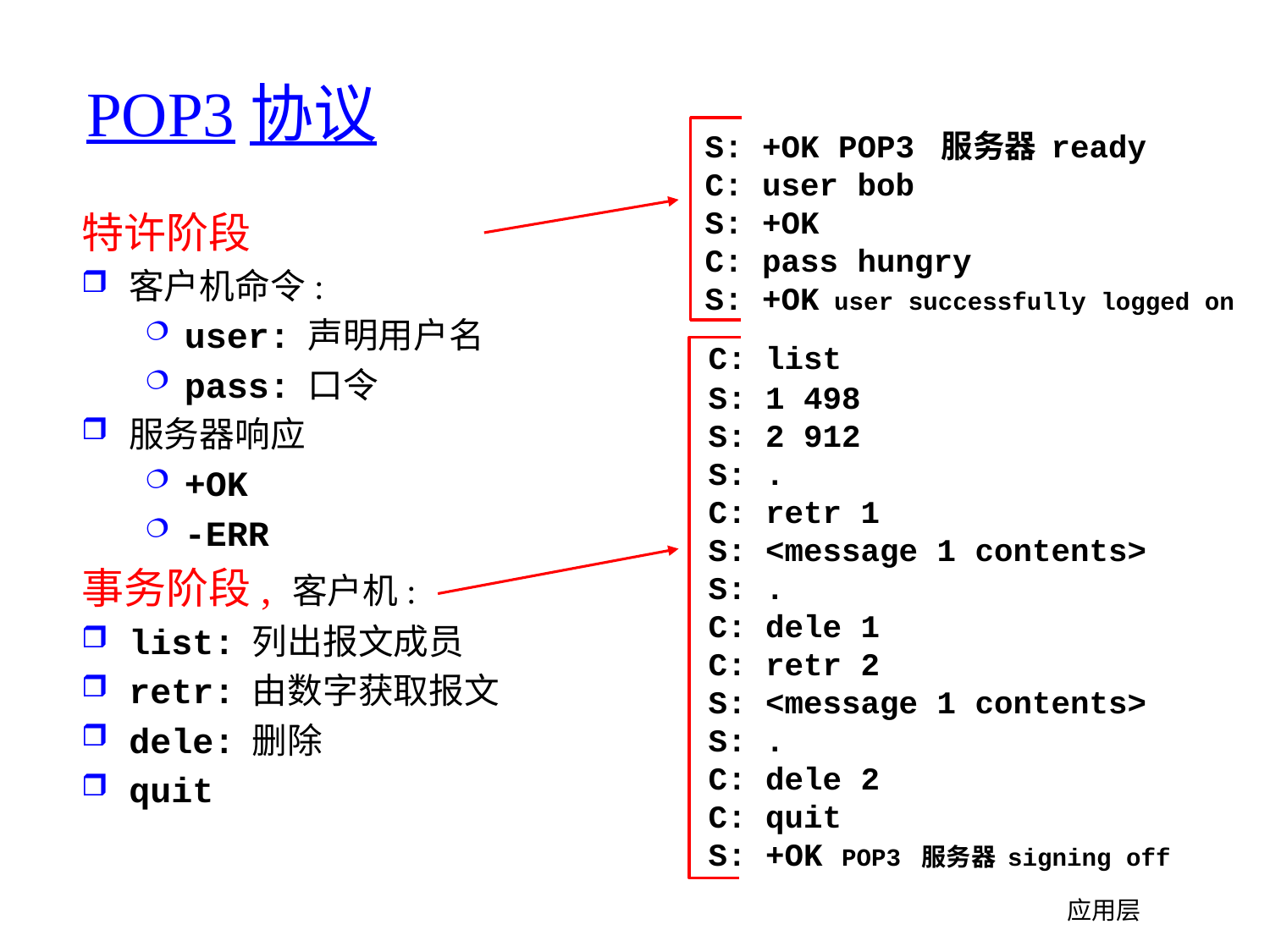

# POP3协议

S: +OK POP3 服务器 ready
C: user bob
S: +OK
C: pass hungry
S: +OK user successfully logged on

特许阶段
客户机命令:
user: 声明用户名
pass: 口令
服务器响应
+OK
-ERR
事务阶段, 客户机:
list: 列出报文成员
retr: 由数字获取报文
dele: 删除
quit

         C: list
     S: 1 498
     S: 2 912
     S: .
     C: retr 1
     S: <message 1 contents>
     S: .
     C: dele 1
     C: retr 2
     S: <message 1 contents>
     S: .
     C: dele 2
     C: quit
     S: +OK POP3 服务器 signing off

应用层
62